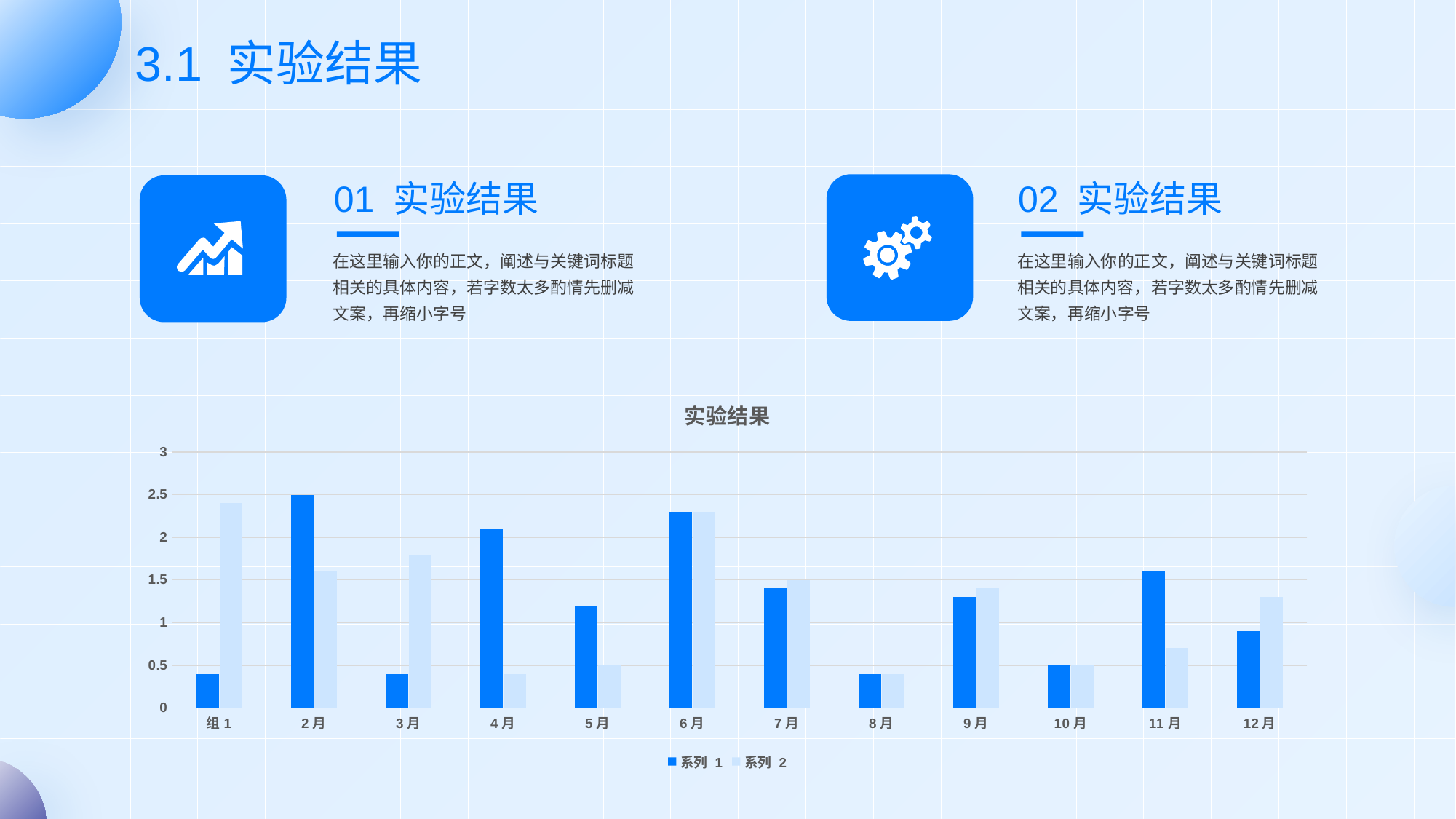

# 3.1 实验结果
01 实验结果
02 实验结果

在这里输入你的正文，阐述与关键词标题相关的具体内容，若字数太多酌情先删减文案，再缩小字号
在这里输入你的正文，阐述与关键词标题相关的具体内容，若字数太多酌情先删减文案，再缩小字号

### Chart: 实验结果

| Category | 系列 1 | 系列 2 |
|---|---|---|
| 组1 | 0.4 | 2.4 |
| 2月 | 2.5 | 1.6 |
| 3月 | 0.4 | 1.8 |
| 4月 | 2.1 | 0.4 |
| 5月 | 1.2 | 0.5 |
| 6月 | 2.3 | 2.3 |
| 7月 | 1.4 | 1.5 |
| 8月 | 0.4 | 0.4 |
| 9月 | 1.3 | 1.4 |
| 10月 | 0.5 | 0.5 |
| 11月 | 1.6 | 0.7 |
| 12月 | 0.9 | 1.3 |